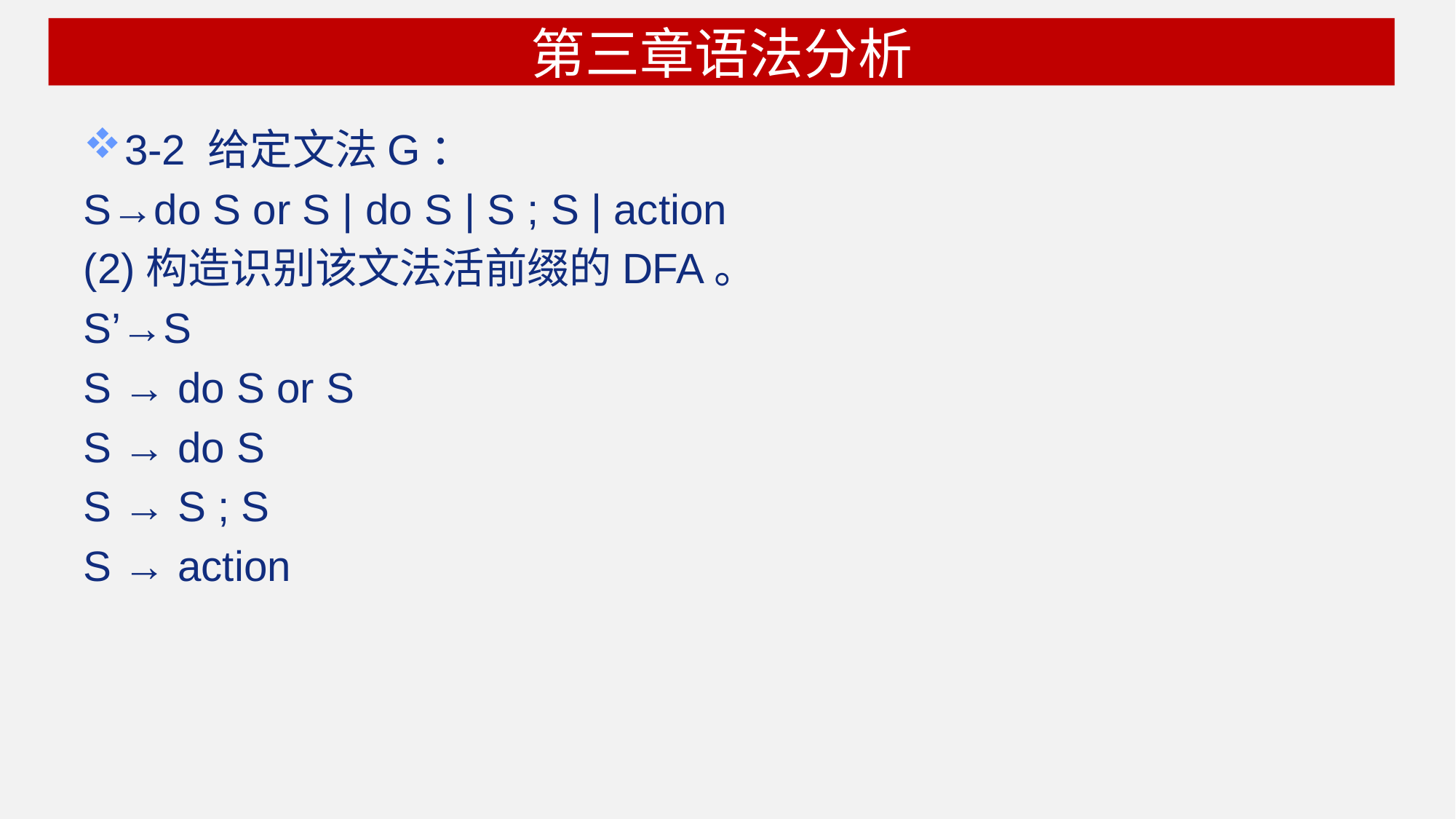

# 第三章语法分析
3-2 给定文法G：
S→do S or S | do S | S ; S | action
(2)构造识别该文法活前缀的DFA。
S’→S
S → do S or S
S → do S
S → S ; S
S → action